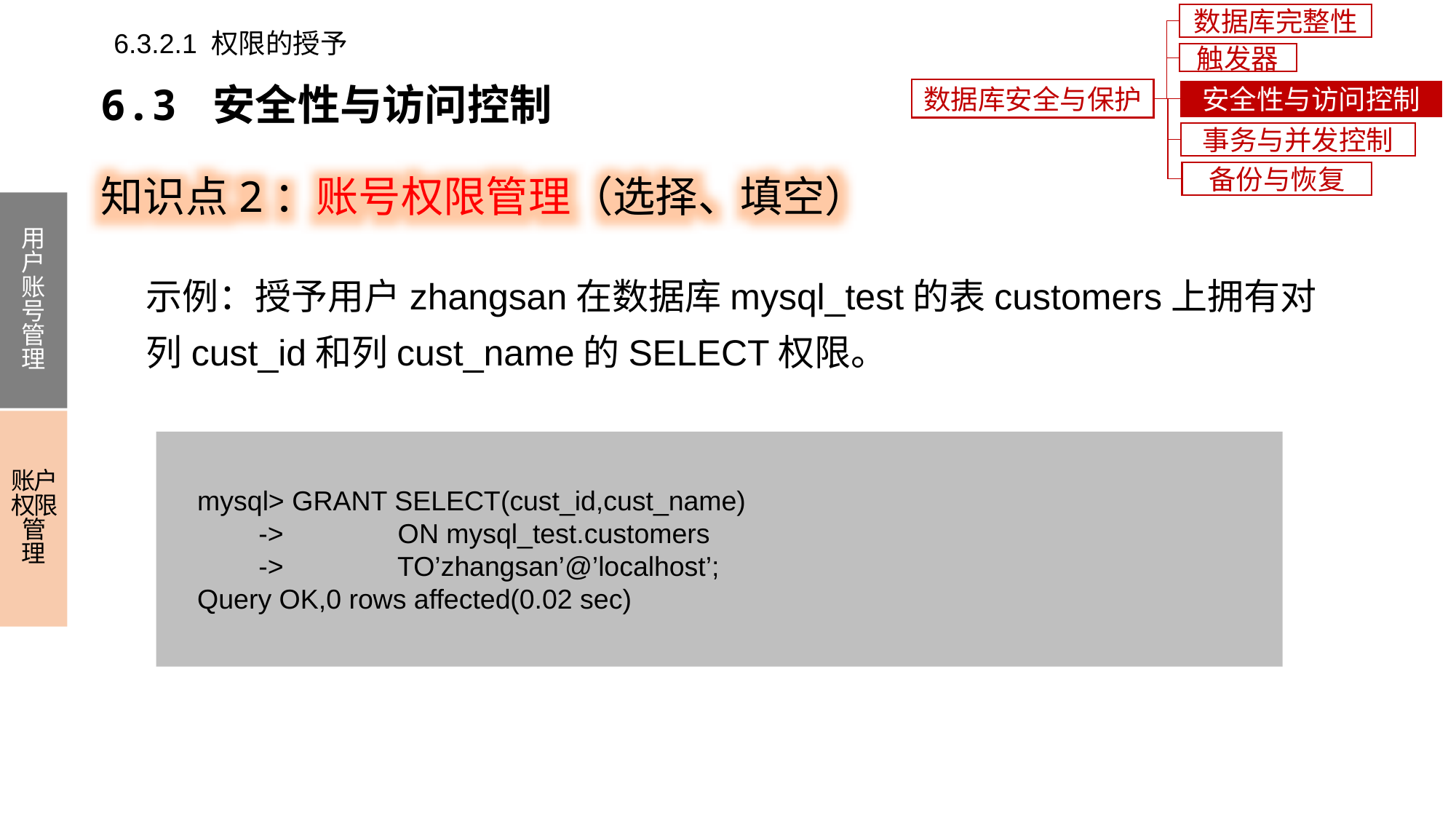

数据库完整性
6.3.2.1 权限的授予
触发器
6.3 安全性与访问控制
数据库安全与保护
安全性与访问控制
事务与并发控制
知识点2：账号权限管理（选择、填空）
备份与恢复
用户账号管理
账户权限管理
示例：授予用户zhangsan在数据库mysql_test的表customers上拥有对列cust_id和列cust_name的SELECT权限。
    mysql> GRANT SELECT(cust_id,cust_name)
            ->               ON mysql_test.customers
            ->               TO’zhangsan’@’localhost’;
    Query OK,0 rows affected(0.02 sec)